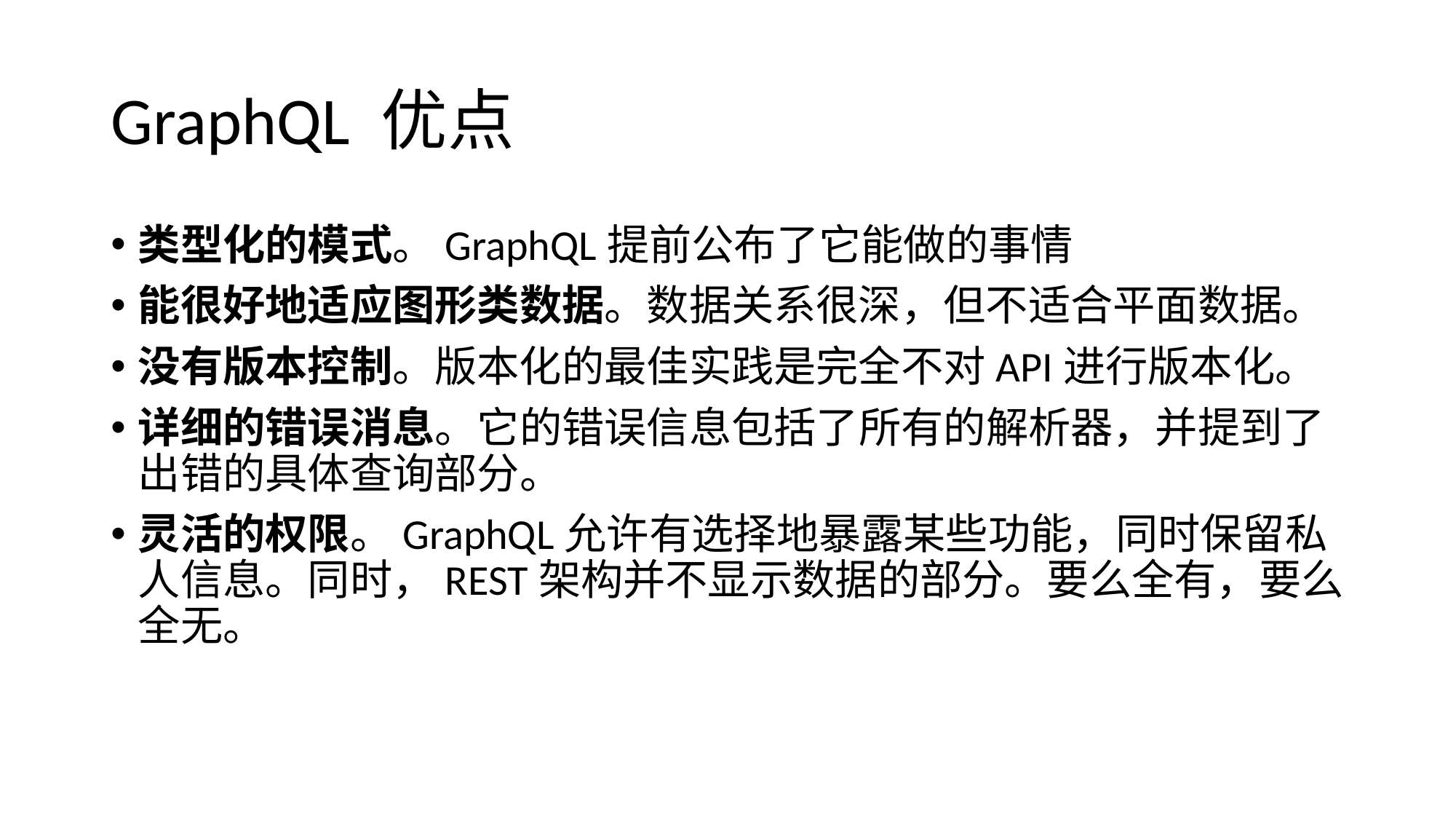

# GraphQL 优点
类型化的模式。GraphQL提前公布了它能做的事情
能很好地适应图形类数据。数据关系很深，但不适合平面数据。
没有版本控制。版本化的最佳实践是完全不对API进行版本化。
详细的错误消息。它的错误信息包括了所有的解析器，并提到了出错的具体查询部分。
灵活的权限。GraphQL允许有选择地暴露某些功能，同时保留私人信息。同时，REST架构并不显示数据的部分。要么全有，要么全无。